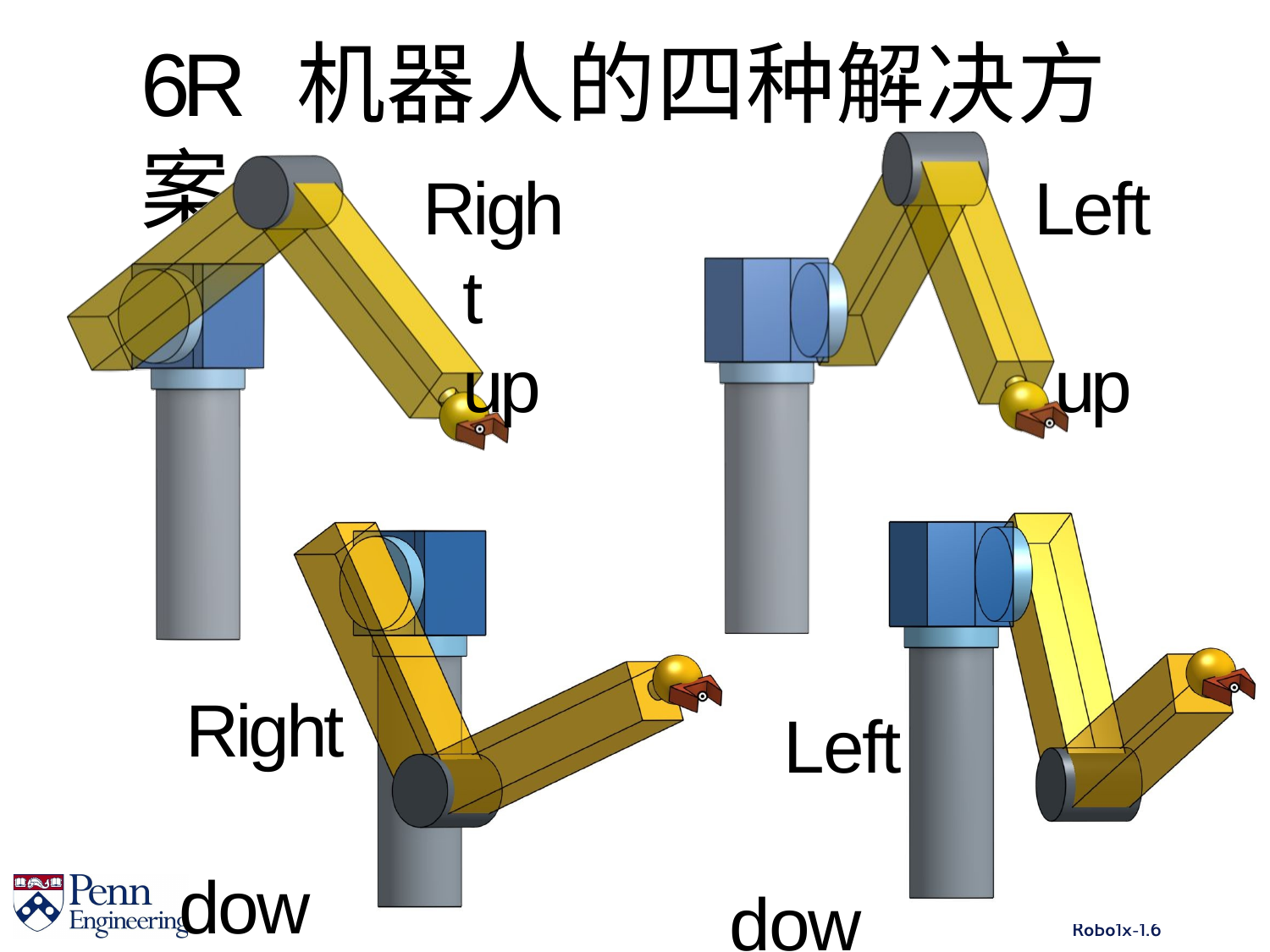

# 6R 机器人的四种解决方案

Right  up
Left  up

Robo1x-1.6	60

Right  down
Left  down